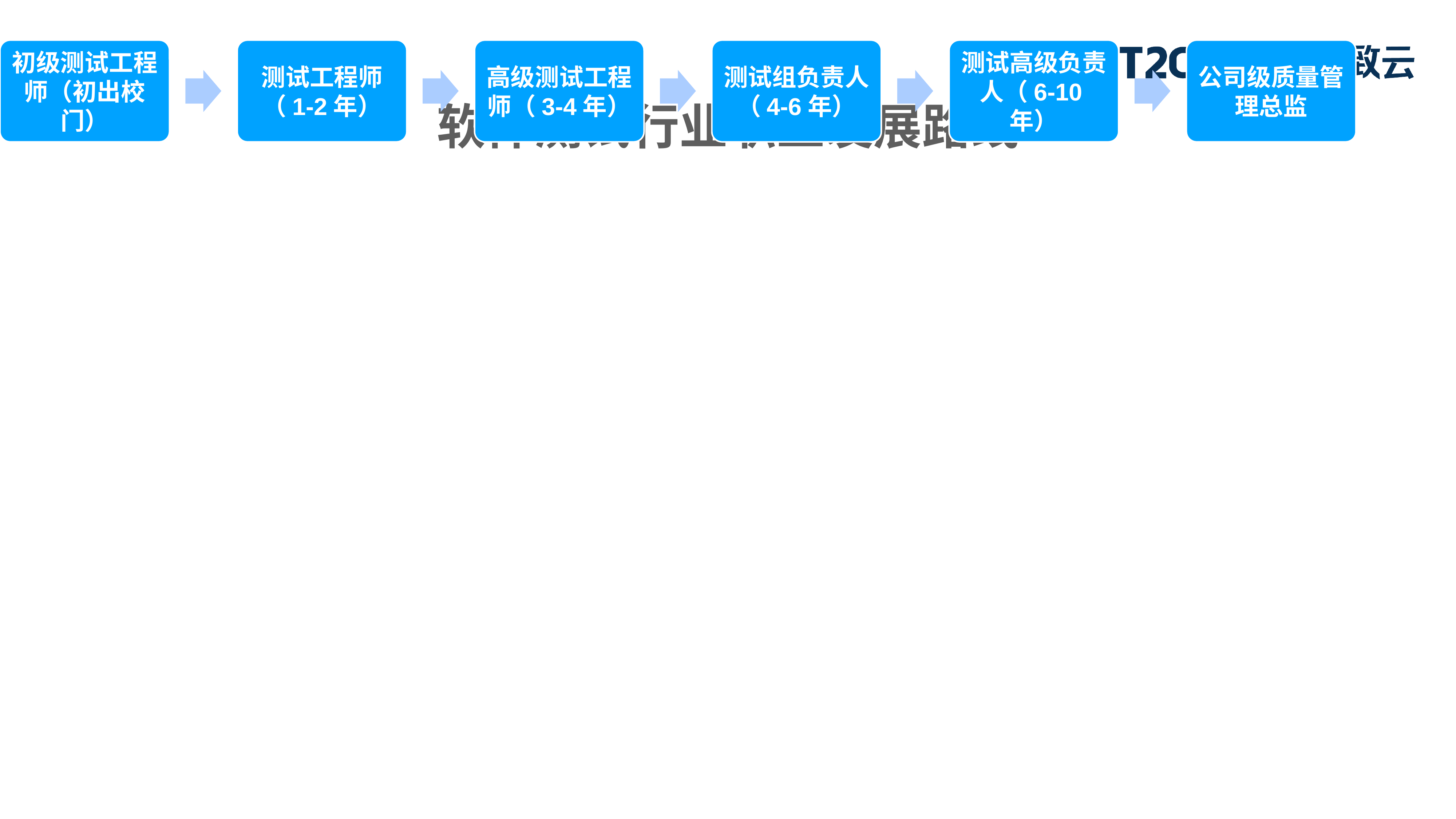

软件测试行业职业发展路线
初级测试工程师（初出校门）

测试工程师（1-2年）

高级测试工程师（3-4年）

测试组负责人（4-6年）

测试高级负责人（6-10年）

公司级质量管理总监